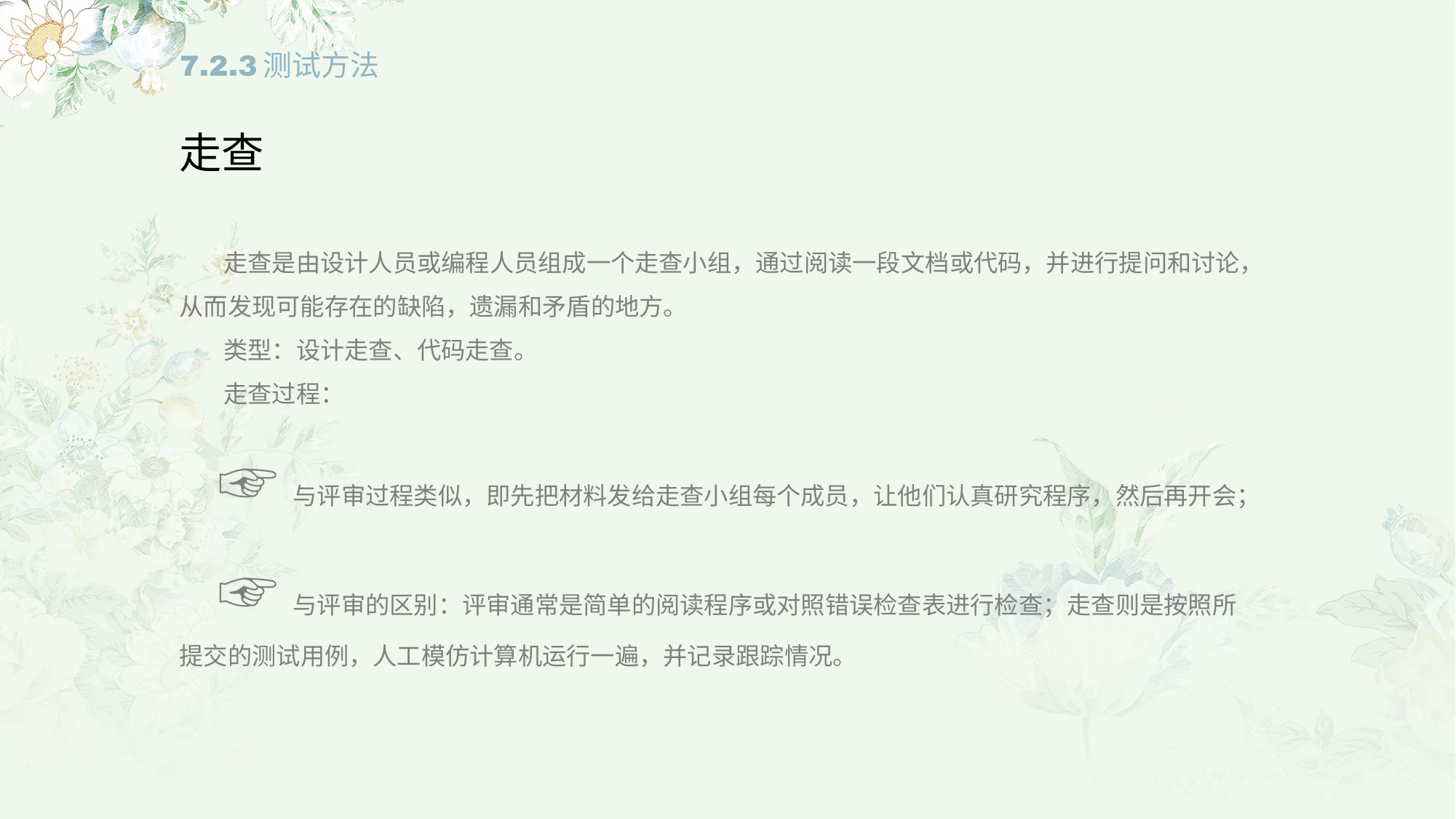

# 7.2.3测试方法
走查
       走查是由设计人员或编程人员组成一个走查小组，通过阅读一段文档或代码，并进行提问和讨论，从而发现可能存在的缺陷，遗漏和矛盾的地方。
       类型：设计走查、代码走查。
       走查过程：
       ☞与评审过程类似，即先把材料发给走查小组每个成员，让他们认真研究程序，然后再开会；
       ☞与评审的区别：评审通常是简单的阅读程序或对照错误检查表进行检查；走查则是按照所提交的测试用例，人工模仿计算机运行一遍，并记录跟踪情况。